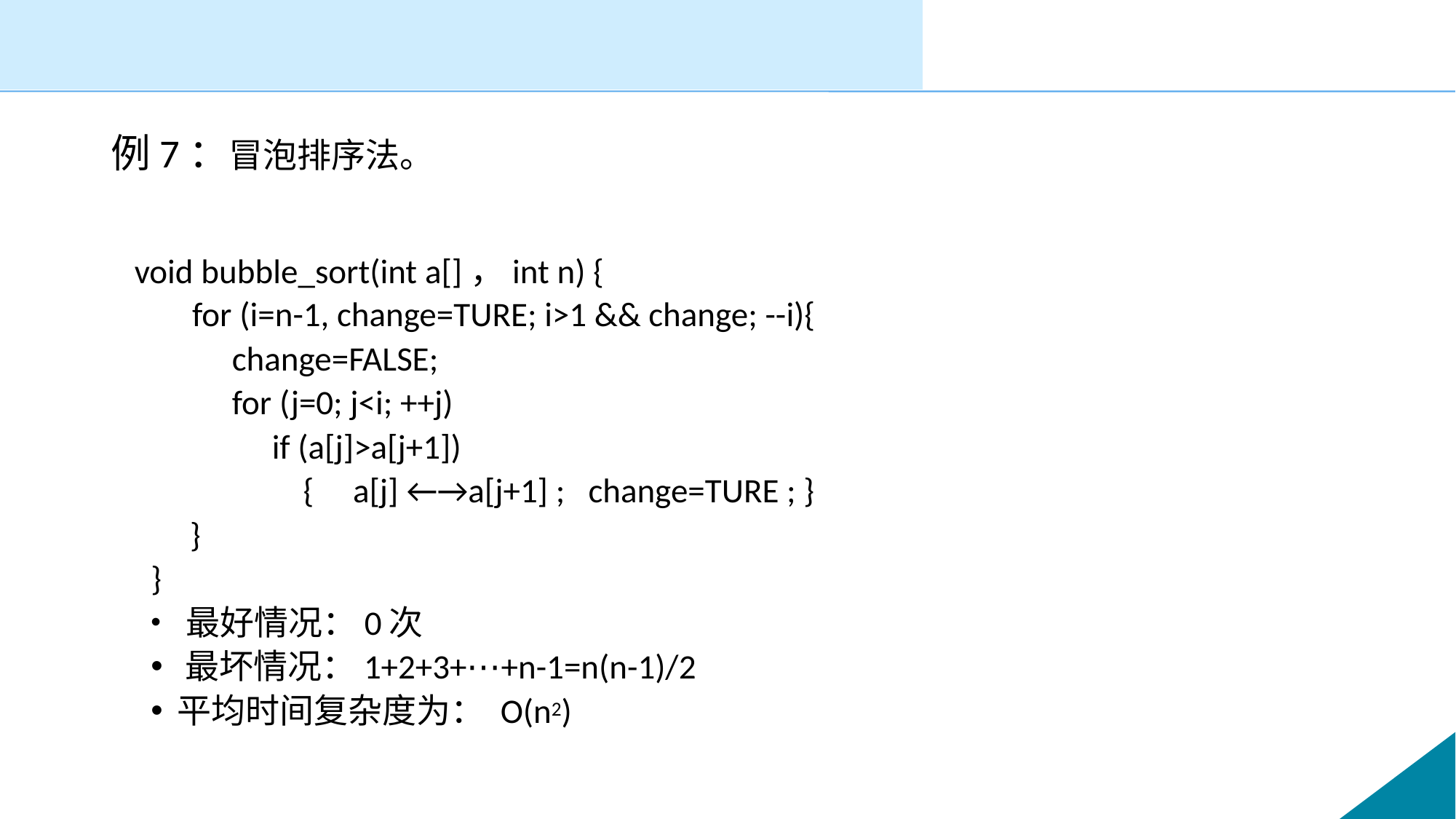

#
例7：冒泡排序法。

   void bubble_sort(int a[]，int n) {
for (i=n-1, change=TURE; i>1 && change; --i){
change=FALSE;
for (j=0; j<i; ++j)
if (a[j]>a[j+1])
    {     a[j] ←→a[j+1] ;   change=TURE ; }
     }
}
   最好情况：0次
  最坏情况：1+2+3+⋯+n-1=n(n-1)/2
 平均时间复杂度为： O(n2)